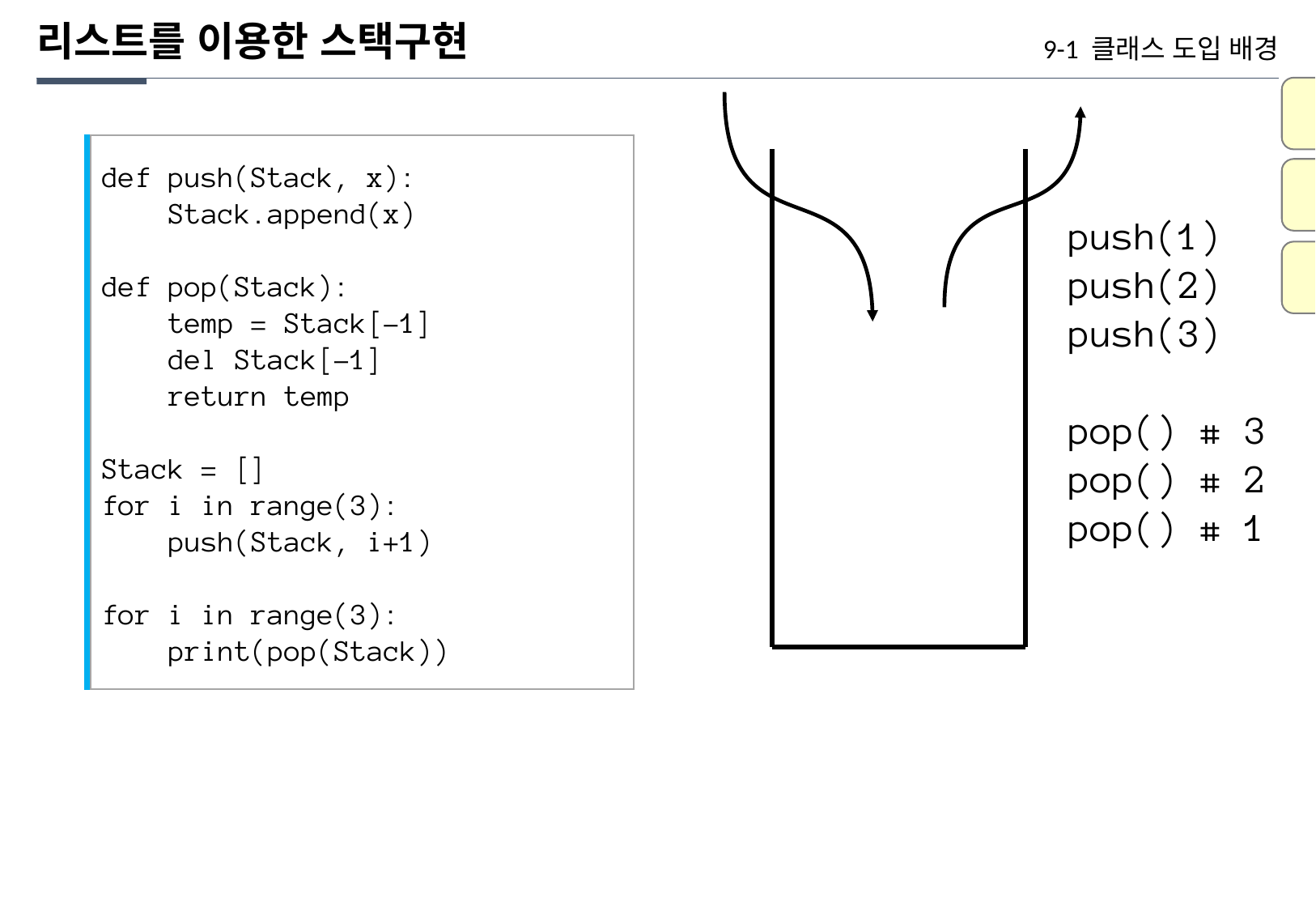

리스트를 이용한 스택구현
9-1 클래스 도입 배경
3

def push(Stack, x):
    Stack.append(x)

def pop(Stack):
    temp = Stack[-1]
    del Stack[-1]
    return temp

Stack = []
for i in range(3):
    push(Stack, i+1)

for i in range(3):
    print(pop(Stack))
2
push(1)
push(2)
push(3)

pop() # 3
pop() # 2
pop() # 1
1
LIFO

STACK
자료구조